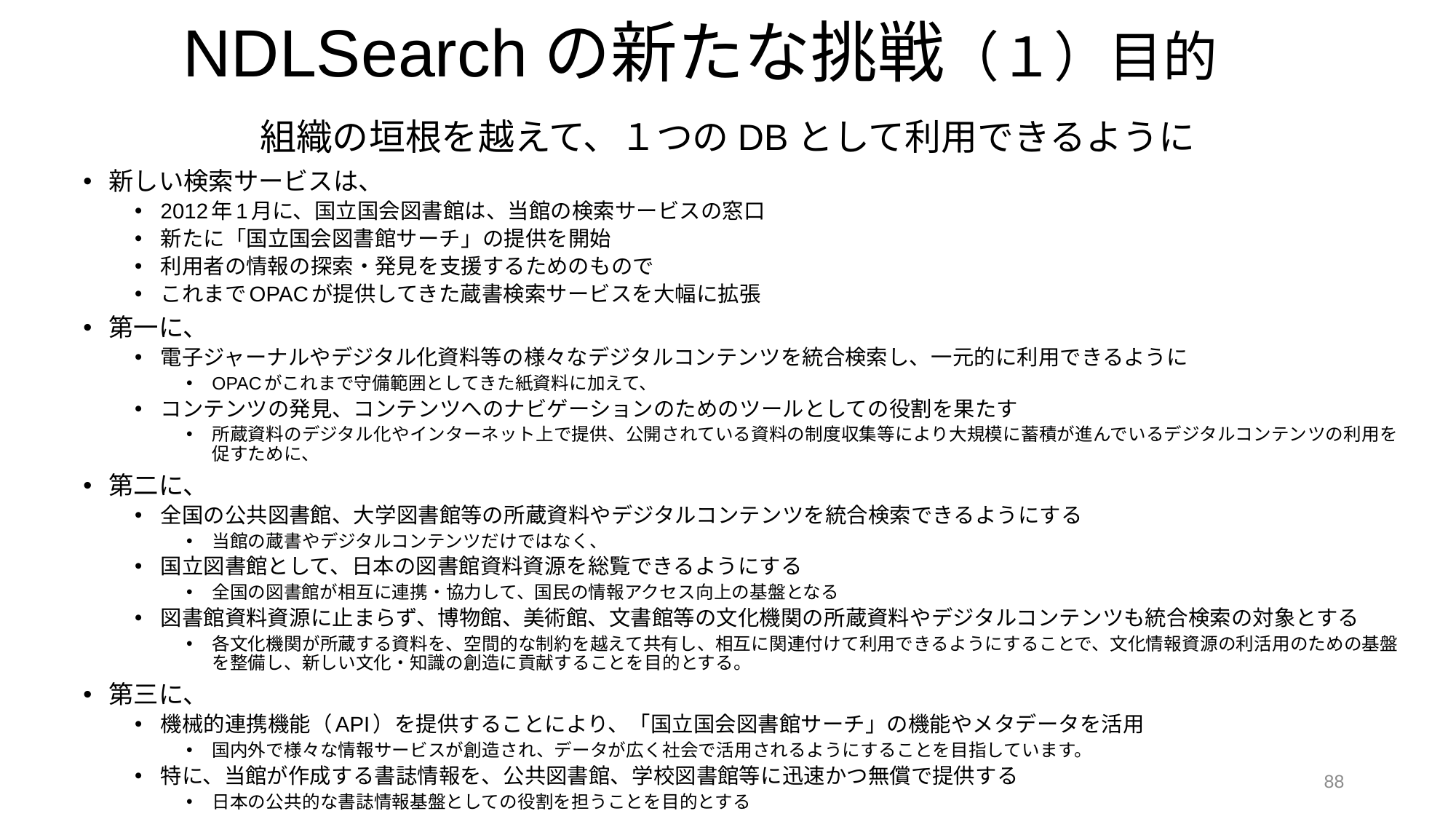

# NDLSearchの新たな挑戦（１）目的
組織の垣根を越えて、１つのDBとして利用できるように
新しい検索サービスは、
2012年1月に、国立国会図書館は、当館の検索サービスの窓口
新たに「国立国会図書館サーチ」の提供を開始
利用者の情報の探索・発見を支援するためのもので
これまでOPACが提供してきた蔵書検索サービスを大幅に拡張
第一に、
電子ジャーナルやデジタル化資料等の様々なデジタルコンテンツを統合検索し、一元的に利用できるように
OPACがこれまで守備範囲としてきた紙資料に加えて、
コンテンツの発見、コンテンツへのナビゲーションのためのツールとしての役割を果たす
所蔵資料のデジタル化やインターネット上で提供、公開されている資料の制度収集等により大規模に蓄積が進んでいるデジタルコンテンツの利用を促すために、
第二に、
全国の公共図書館、大学図書館等の所蔵資料やデジタルコンテンツを統合検索できるようにする
当館の蔵書やデジタルコンテンツだけではなく、
国立図書館として、日本の図書館資料資源を総覧できるようにする
全国の図書館が相互に連携・協力して、国民の情報アクセス向上の基盤となる
図書館資料資源に止まらず、博物館、美術館、文書館等の文化機関の所蔵資料やデジタルコンテンツも統合検索の対象とする
各文化機関が所蔵する資料を、空間的な制約を越えて共有し、相互に関連付けて利用できるようにすることで、文化情報資源の利活用のための基盤を整備し、新しい文化・知識の創造に貢献することを目的とする。
第三に、
機械的連携機能（API）を提供することにより、「国立国会図書館サーチ」の機能やメタデータを活用
国内外で様々な情報サービスが創造され、データが広く社会で活用されるようにすることを目指しています。
特に、当館が作成する書誌情報を、公共図書館、学校図書館等に迅速かつ無償で提供する
日本の公共的な書誌情報基盤としての役割を担うことを目的とする

88